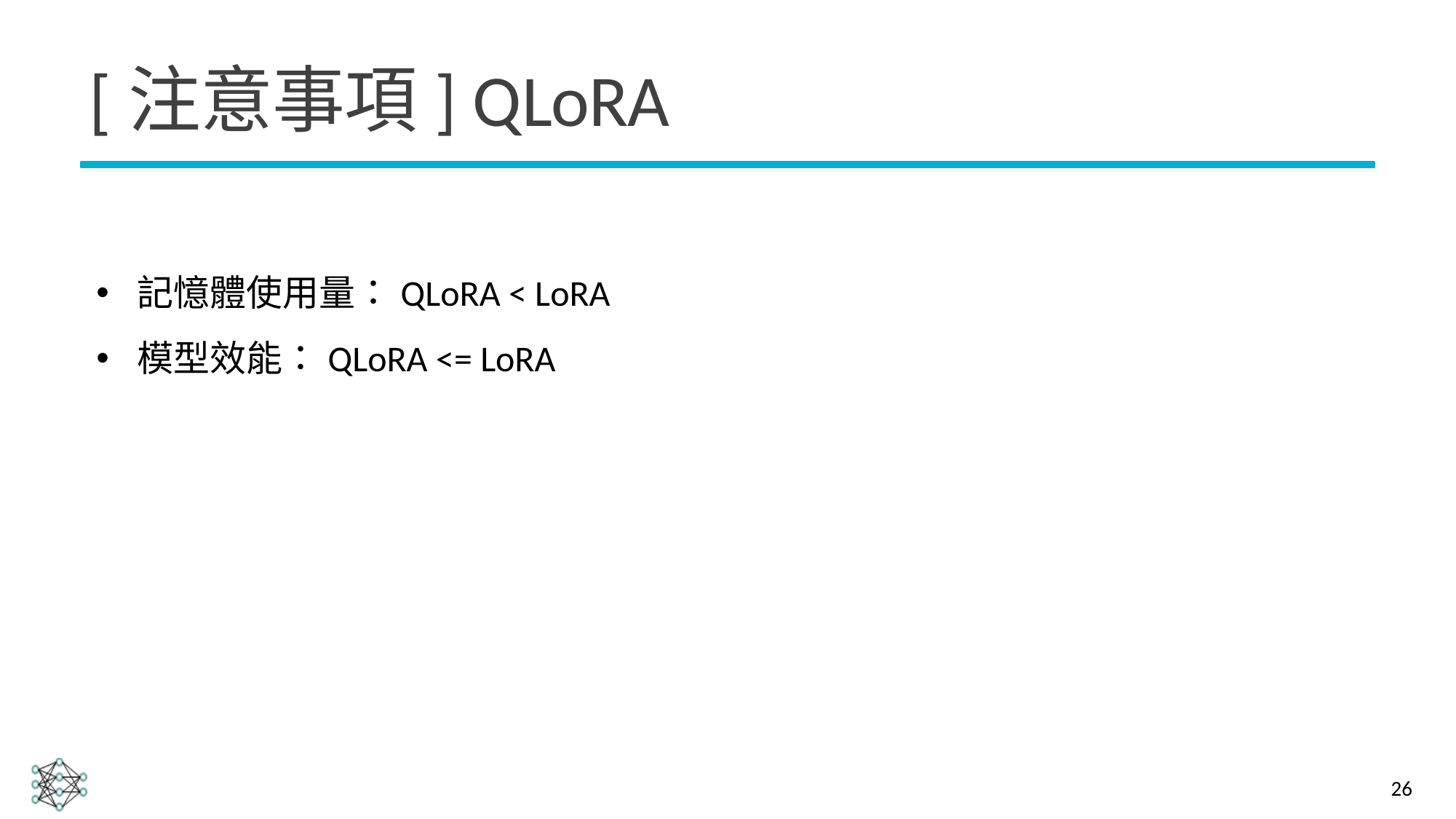

# [注意事項] QLoRA
記憶體使用量：QLoRA < LoRA
模型效能：QLoRA <= LoRA
26